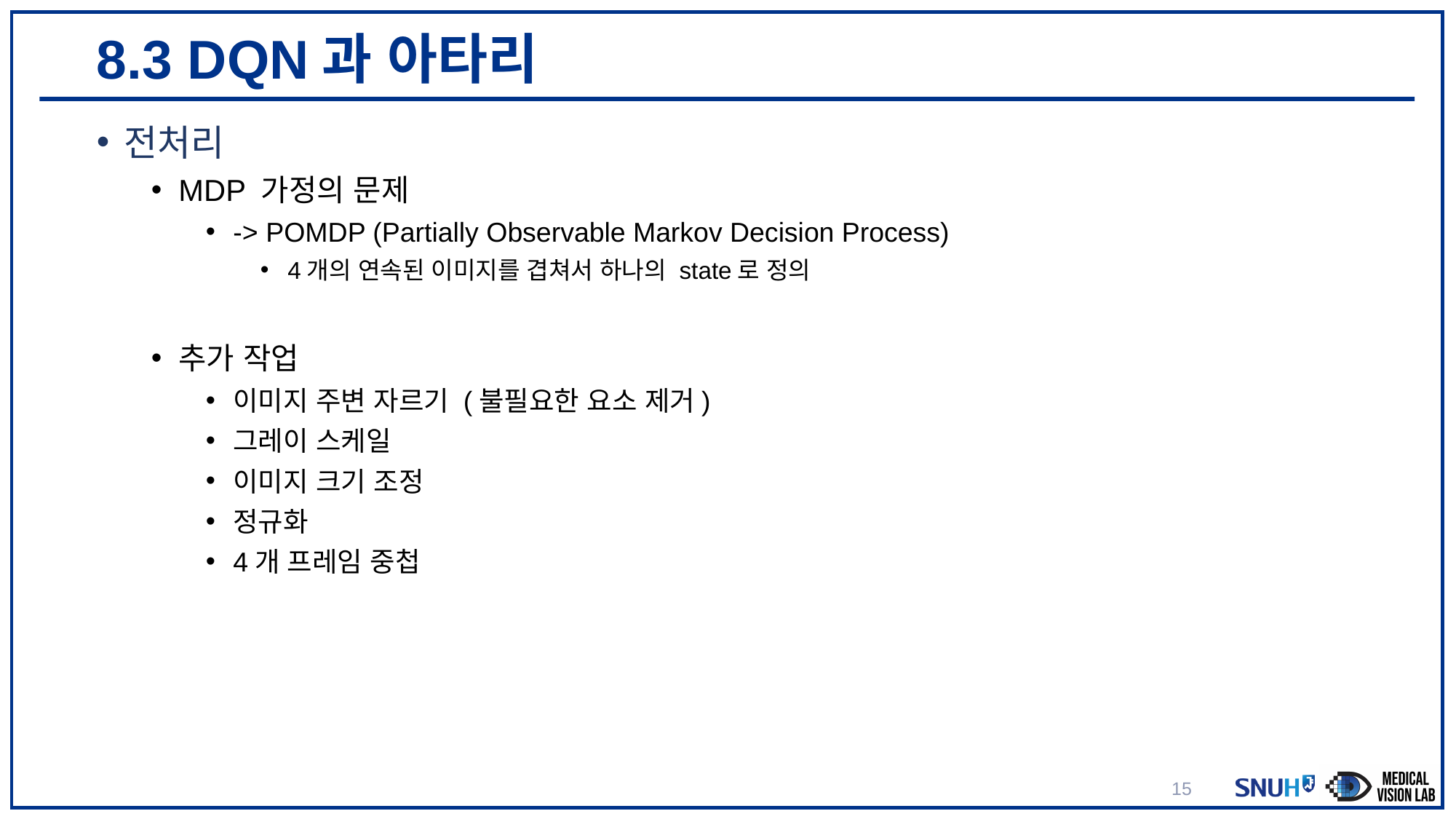

# 8.3 DQN과 아타리

전처리
MDP 가정의 문제
-> POMDP (Partially Observable Markov Decision Process)
4개의 연속된 이미지를 겹쳐서 하나의 state로 정의

추가 작업
이미지 주변 자르기 (불필요한 요소 제거)
그레이 스케일
이미지 크기 조정
정규화
4개 프레임 중첩

15